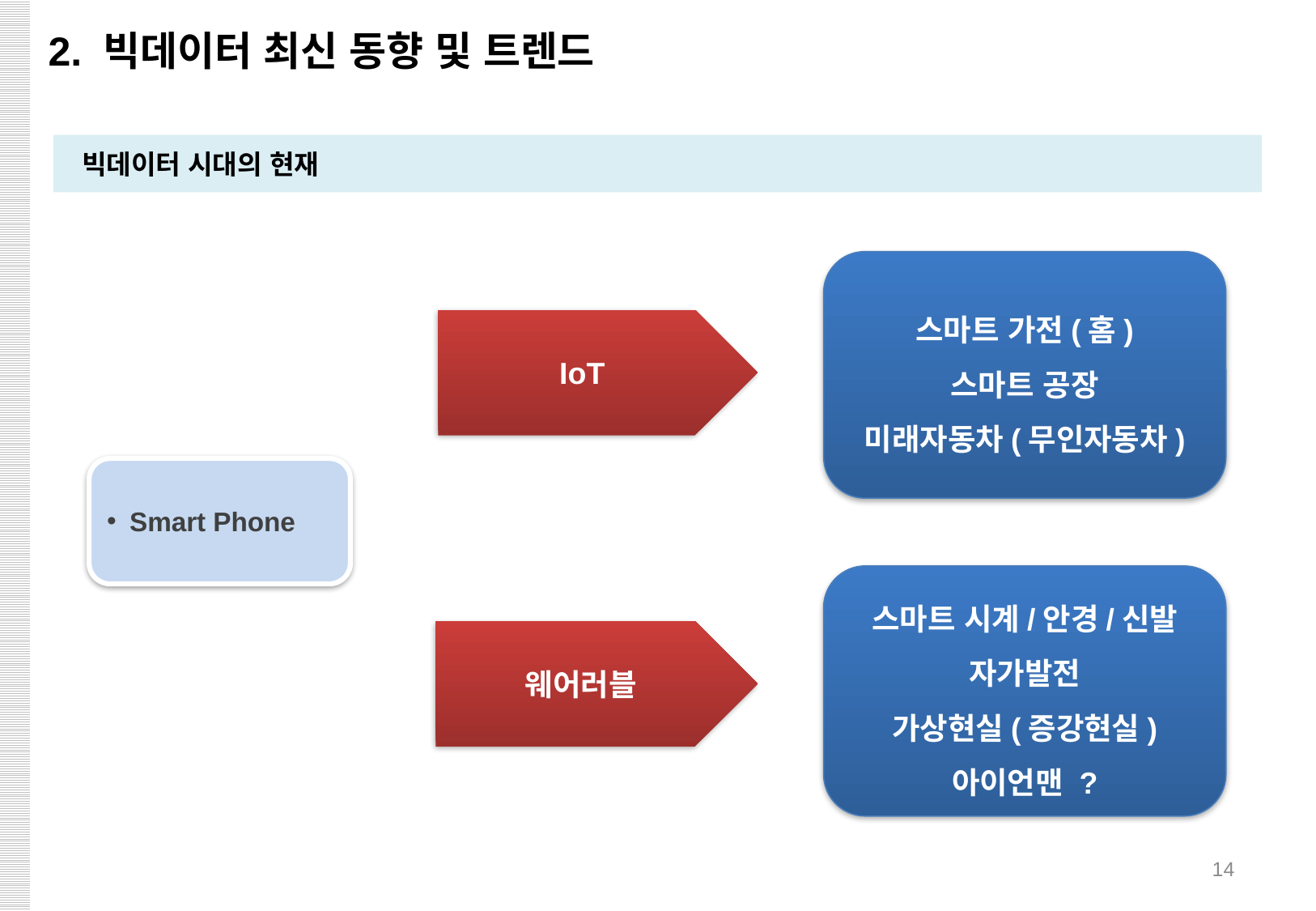

2. 빅데이터 최신 동향 및 트렌드
빅데이터 시대의 현재
스마트 가전(홈)
스마트 공장
미래자동차(무인자동차)
IoT
Smart Phone
스마트 시계/안경/신발
자가발전
가상현실(증강현실)
아이언맨 ?
웨어러블